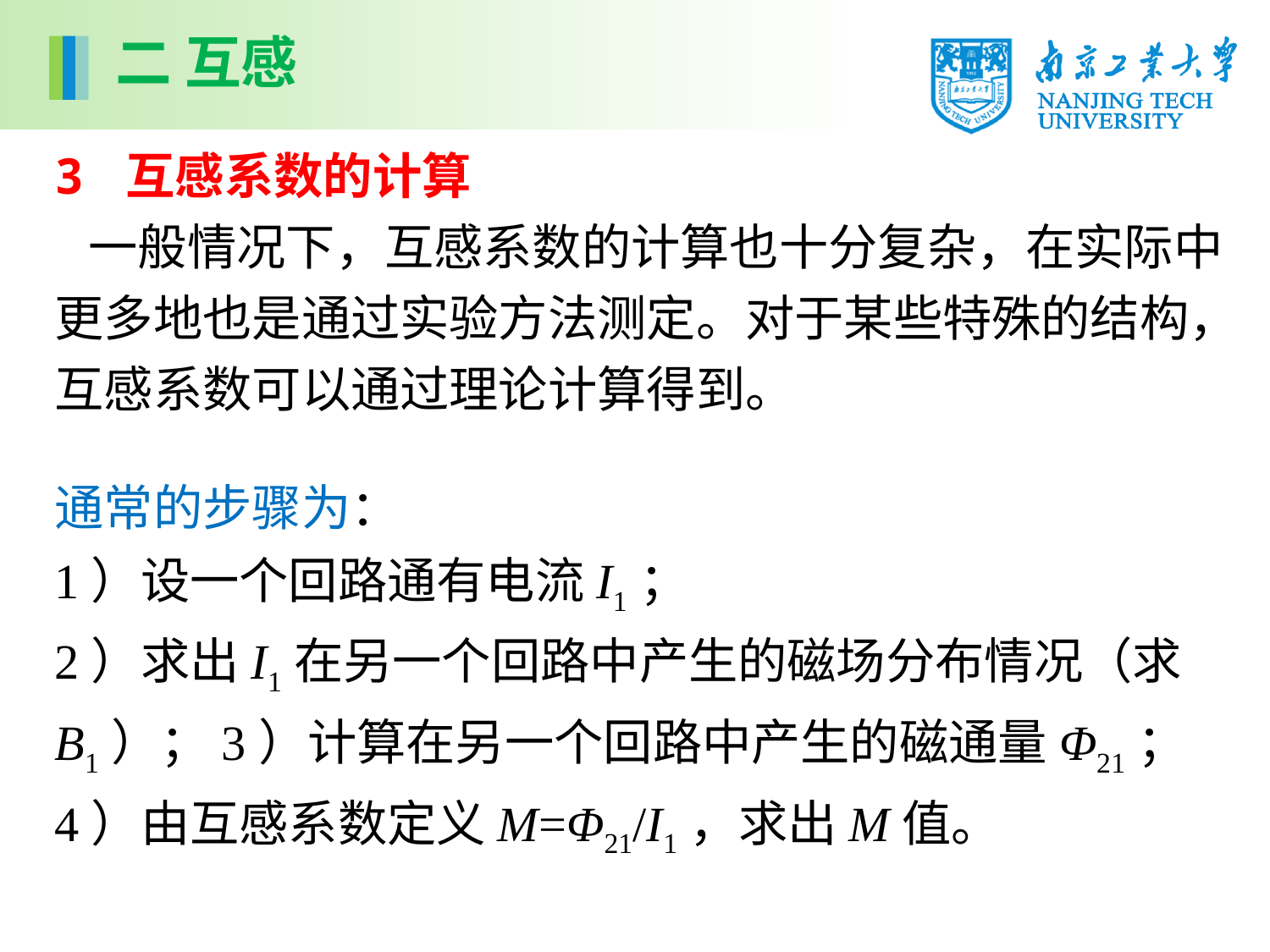

二 互感
3 互感系数的计算
  一般情况下，互感系数的计算也十分复杂，在实际中更多地也是通过实验方法测定。对于某些特殊的结构，互感系数可以通过理论计算得到。

通常的步骤为：
1）设一个回路通有电流I1；
2）求出I1在另一个回路中产生的磁场分布情况（求B1）；3）计算在另一个回路中产生的磁通量Φ21；
4）由互感系数定义M=Φ21/I1，求出M值。